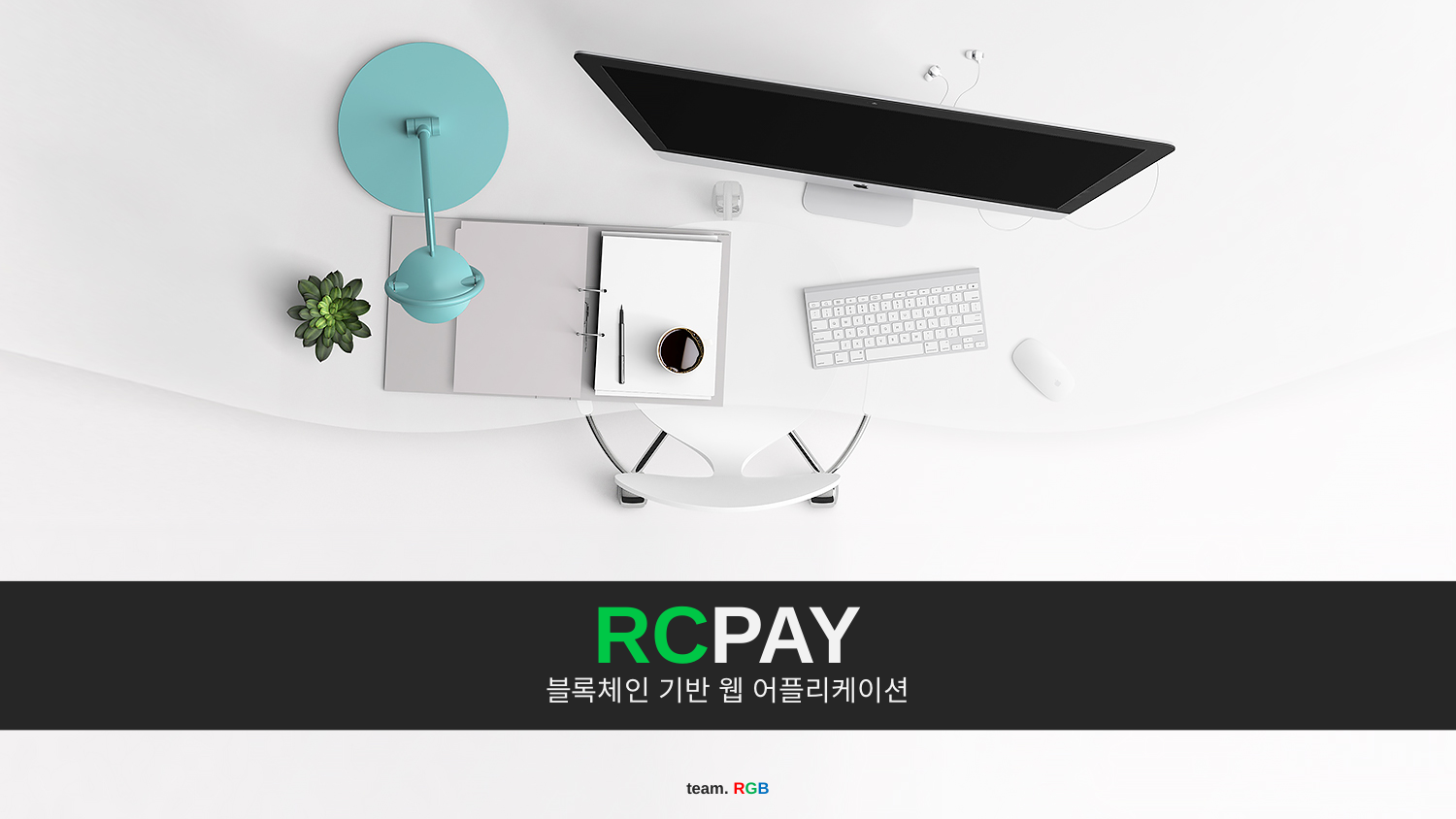

RCPAY
블록체인 기반 웹 어플리케이션
team. RGB